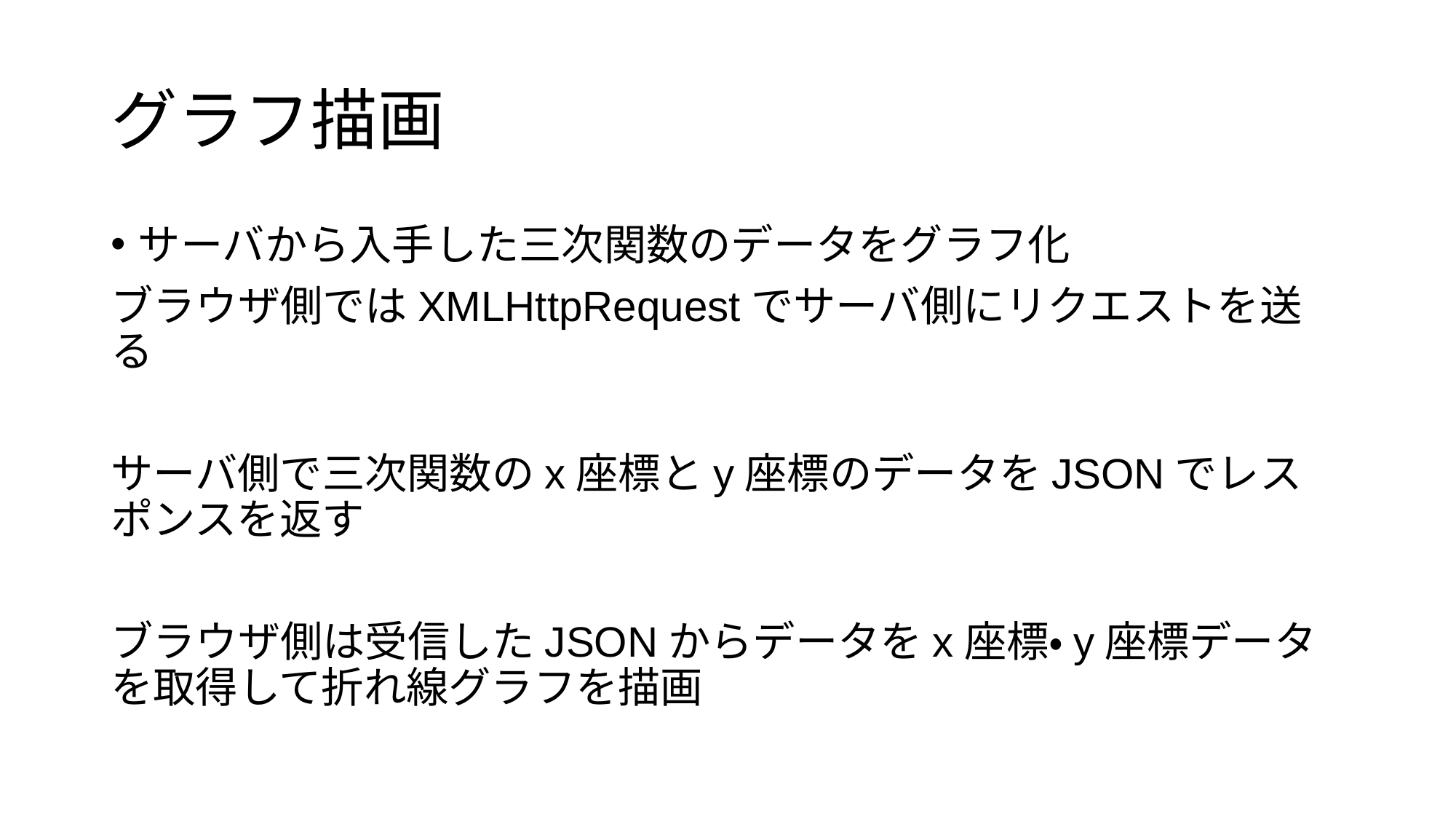

# グラフ描画
サーバから入手した三次関数のデータをグラフ化
ブラウザ側ではXMLHttpRequestでサーバ側にリクエストを送る

サーバ側で三次関数のx座標とy座標のデータをJSONでレスポンスを返す

ブラウザ側は受信したJSONからデータをx座標・y座標データを取得して折れ線グラフを描画